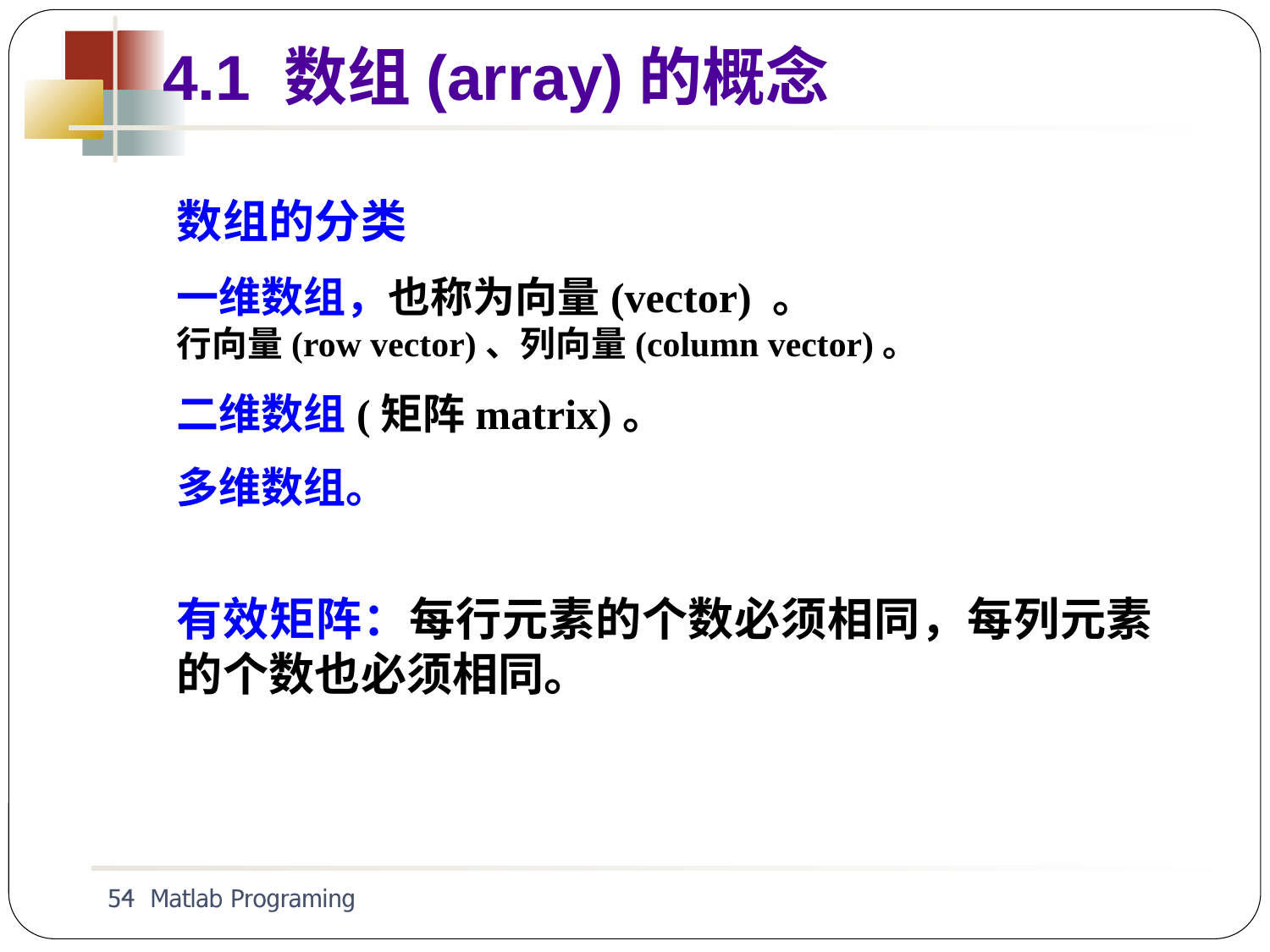

4.1 数组(array)的概念
数组的分类
一维数组，也称为向量(vector) 。
行向量(row vector)、列向量(column vector)。
二维数组(矩阵matrix)。
多维数组。

有效矩阵：每行元素的个数必须相同，每列元素的个数也必须相同。

54  Matlab Programing